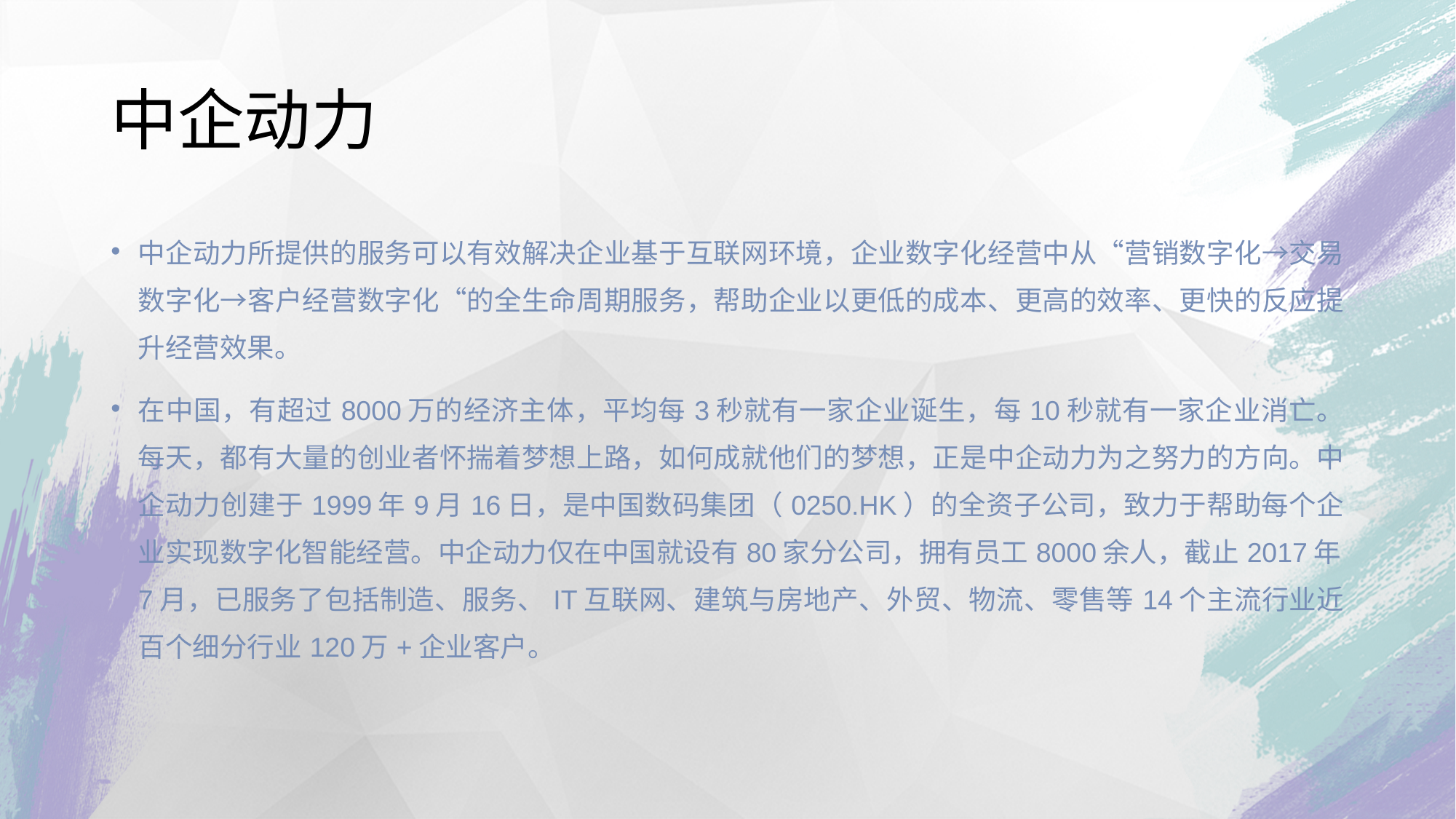

# 中企动力
中企动力所提供的服务可以有效解决企业基于互联网环境，企业数字化经营中从“营销数字化→交易数字化→客户经营数字化“的全生命周期服务，帮助企业以更低的成本、更高的效率、更快的反应提升经营效果。
在中国，有超过8000万的经济主体，平均每3秒就有一家企业诞生，每10秒就有一家企业消亡。每天，都有大量的创业者怀揣着梦想上路，如何成就他们的梦想，正是中企动力为之努力的方向。中企动力创建于1999年9月16日，是中国数码集团（0250.HK）的全资子公司，致力于帮助每个企业实现数字化智能经营。中企动力仅在中国就设有80家分公司，拥有员工8000余人，截止2017年7月，已服务了包括制造、服务、IT互联网、建筑与房地产、外贸、物流、零售等14个主流行业近百个细分行业120万+企业客户。